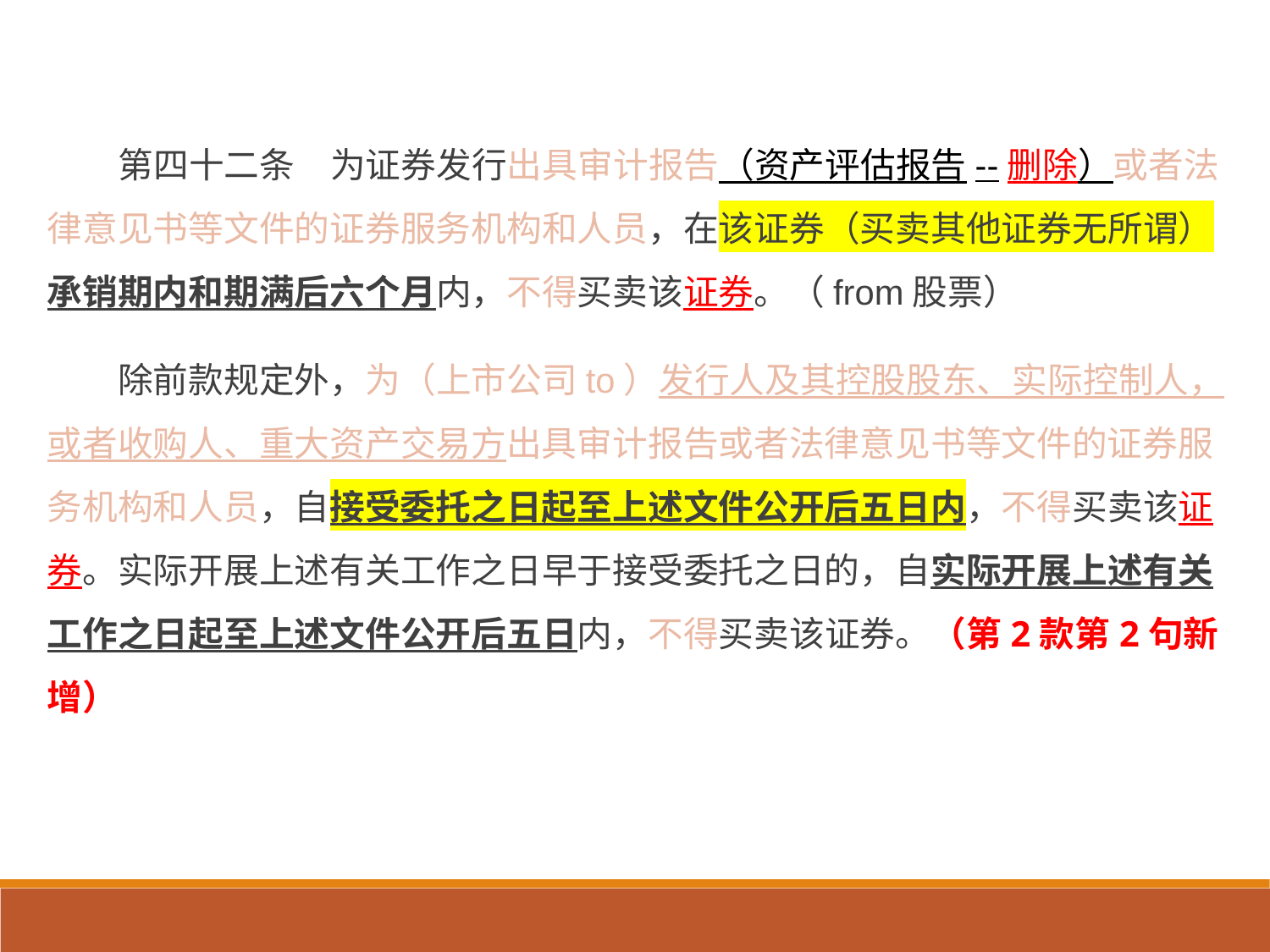

第四十二条　为证券发行出具审计报告（资产评估报告--删除）或者法律意见书等文件的证券服务机构和人员，在该证券（买卖其他证券无所谓）承销期内和期满后六个月内，不得买卖该证券。（from股票）
　　除前款规定外，为（上市公司to）发行人及其控股股东、实际控制人，或者收购人、重大资产交易方出具审计报告或者法律意见书等文件的证券服务机构和人员，自接受委托之日起至上述文件公开后五日内，不得买卖该证券。实际开展上述有关工作之日早于接受委托之日的，自实际开展上述有关工作之日起至上述文件公开后五日内，不得买卖该证券。（第2款第2句新增）